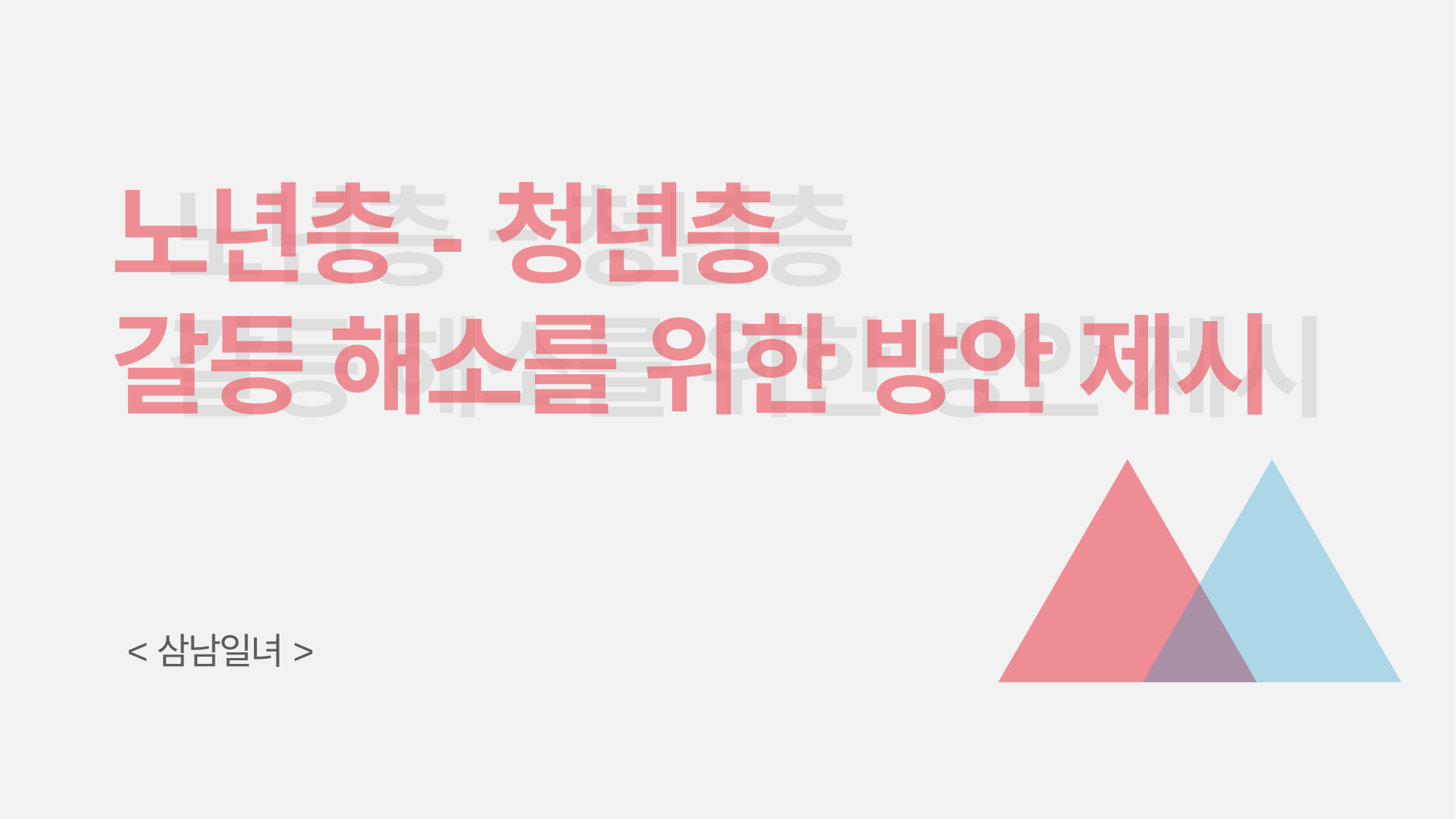

노년층-청년층
갈등 해소를 위한 방안 제시
노년층 – 청년층
갈등 해소를 위한 방안 제시

<삼남일녀>